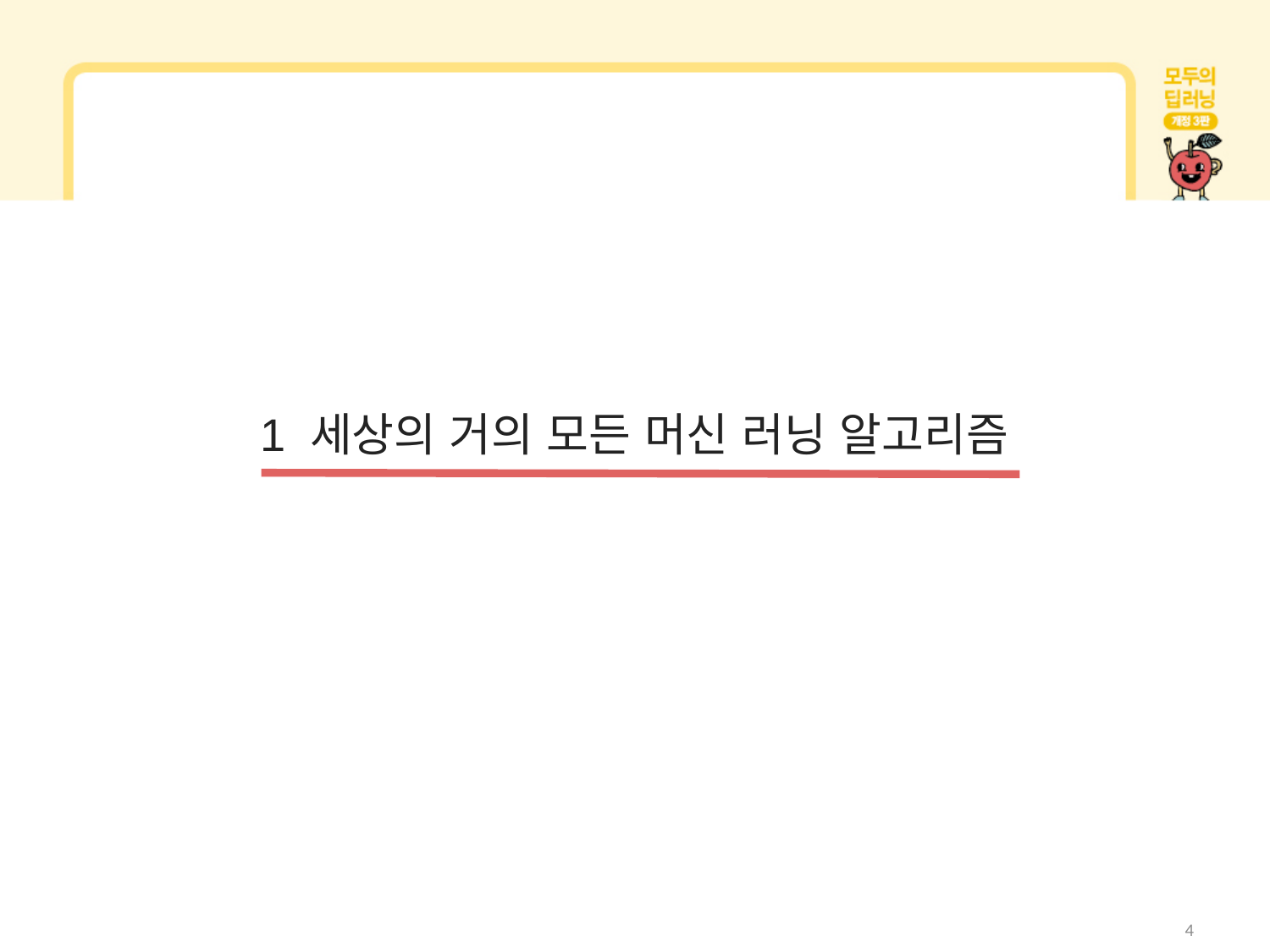

1 세상의 거의 모든 머신 러닝 알고리즘
4